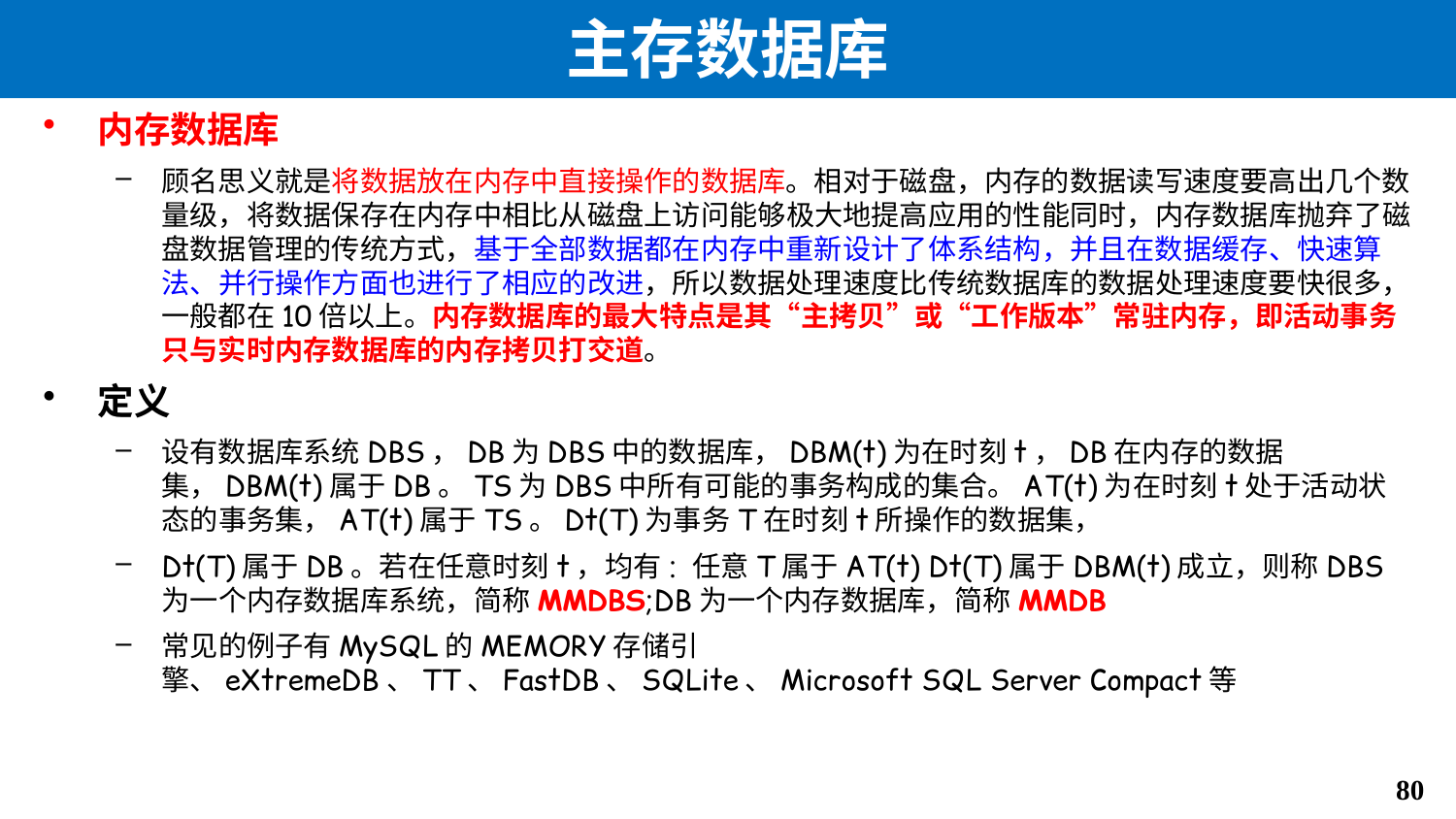

# 主存数据库
内存数据库
顾名思义就是将数据放在内存中直接操作的数据库。相对于磁盘，内存的数据读写速度要高出几个数量级，将数据保存在内存中相比从磁盘上访问能够极大地提高应用的性能同时，内存数据库抛弃了磁盘数据管理的传统方式，基于全部数据都在内存中重新设计了体系结构，并且在数据缓存、快速算法、并行操作方面也进行了相应的改进，所以数据处理速度比传统数据库的数据处理速度要快很多，一般都在10倍以上。内存数据库的最大特点是其“主拷贝”或“工作版本”常驻内存，即活动事务只与实时内存数据库的内存拷贝打交道。
定义
设有数据库系统DBS，DB为DBS中的数据库，DBM(t)为在时刻t，DB在内存的数据集，DBM(t)属于DB。TS为DBS中所有可能的事务构成的集合。AT(t)为在时刻t处于活动状态的事务集，AT(t)属于TS。Dt(T)为事务T在时刻t所操作的数据集，
Dt(T)属于DB。若在任意时刻t，均有: 任意T属于AT(t) Dt(T)属于DBM(t)成立，则称DBS为一个内存数据库系统，简称MMDBS;DB为一个内存数据库，简称MMDB
常见的例子有MySQL的MEMORY存储引擎、eXtremeDB、TT、FastDB、SQLite、Microsoft SQL Server Compact等